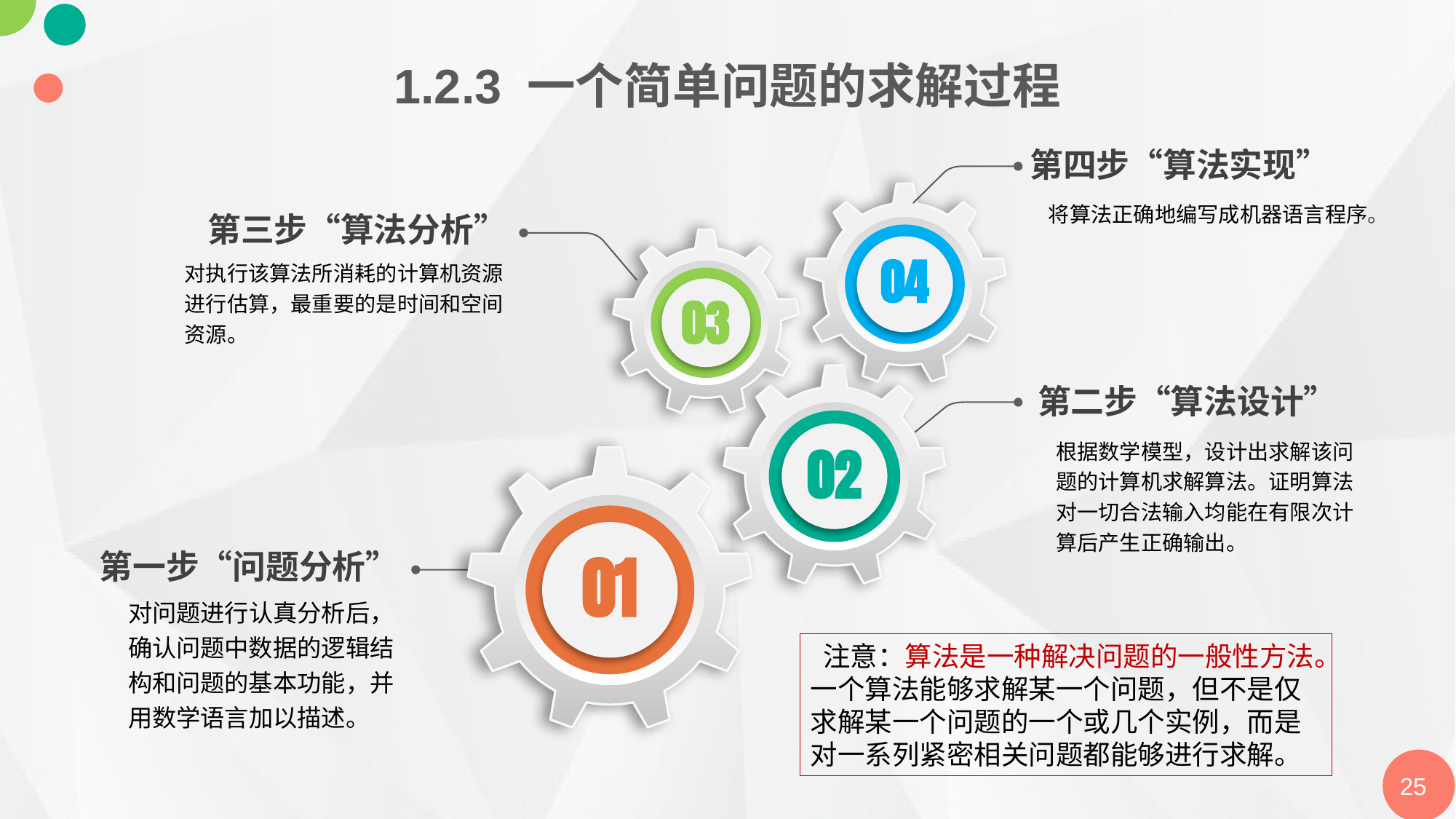

1.2.3 一个简单问题的求解过程
第四步“算法实现”

04
将算法正确地编写成机器语言程序。
第三步“算法分析”

03

对执行该算法所消耗的计算机资源进行估算，最重要的是时间和空间资源。

02
第二步“算法设计”

根据数学模型，设计出求解该问题的计算机求解算法。证明算法对一切合法输入均能在有限次计算后产生正确输出。

01
第一步“问题分析”

对问题进行认真分析后，确认问题中数据的逻辑结构和问题的基本功能，并用数学语言加以描述。
 注意：算法是一种解决问题的一般性方法。一个算法能够求解某一个问题，但不是仅求解某一个问题的一个或几个实例，而是对一系列紧密相关问题都能够进行求解。